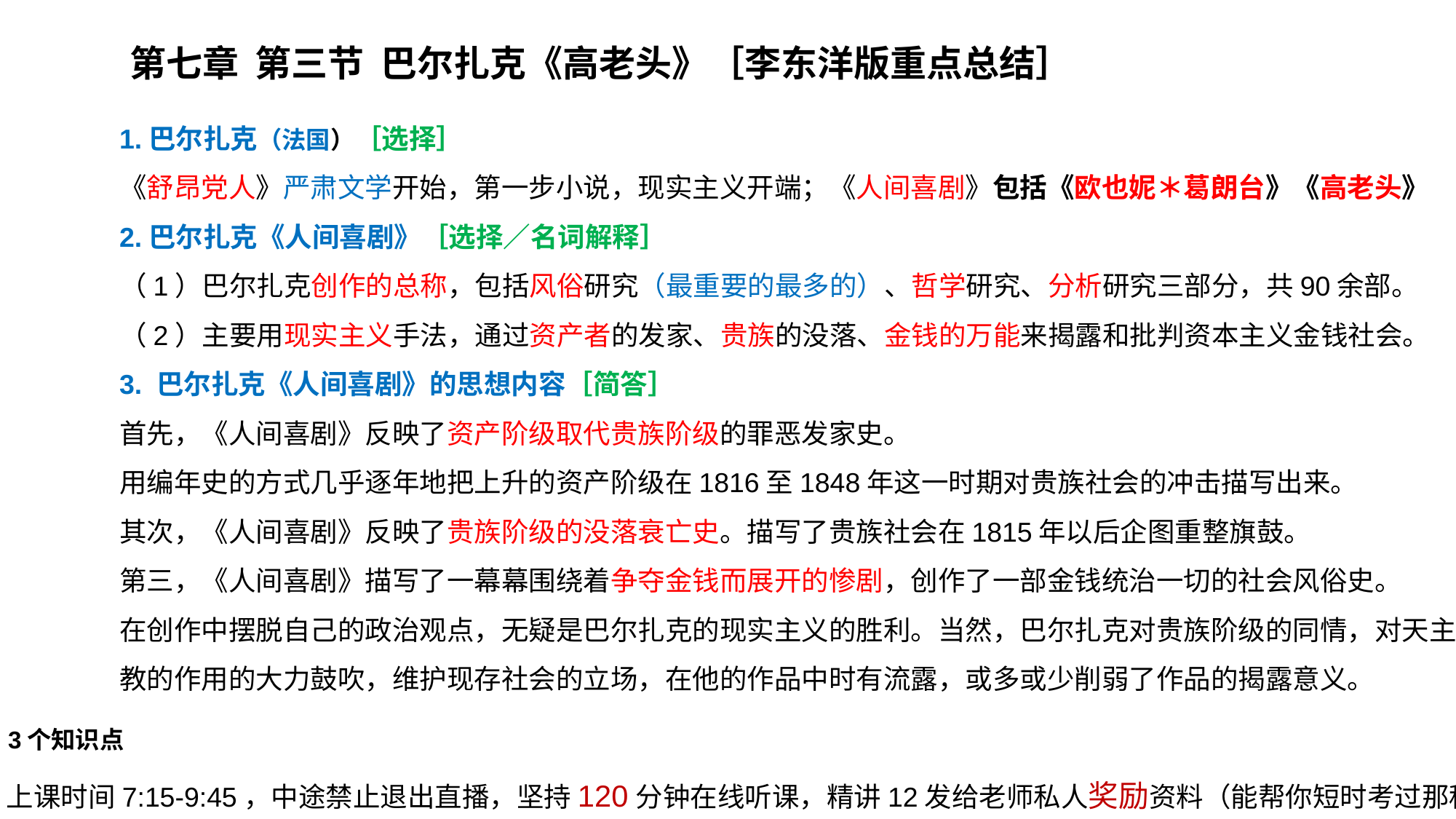

第七章  第三节  巴尔扎克《高老头》［李东洋版重点总结］
1.巴尔扎克（法国）［选择］
《舒昂党人》严肃文学开始，第一步小说，现实主义开端；《人间喜剧》包括《欧也妮＊葛朗台》《高老头》
2.巴尔扎克《人间喜剧》［选择／名词解释］
（1）巴尔扎克创作的总称，包括风俗研究（最重要的最多的）、哲学研究、分析研究三部分，共90余部。
（2）主要用现实主义手法，通过资产者的发家、贵族的没落、金钱的万能来揭露和批判资本主义金钱社会。
3. 巴尔扎克《人间喜剧》的思想内容［简答］
首先，《人间喜剧》反映了资产阶级取代贵族阶级的罪恶发家史。
用编年史的方式几乎逐年地把上升的资产阶级在1816至1848年这一时期对贵族社会的冲击描写出来。
其次，《人间喜剧》反映了贵族阶级的没落衰亡史。描写了贵族社会在1815年以后企图重整旗鼓。
第三，《人间喜剧》描写了一幕幕围绕着争夺金钱而展开的惨剧，创作了一部金钱统治一切的社会风俗史。
在创作中摆脱自己的政治观点，无疑是巴尔扎克的现实主义的胜利。当然，巴尔扎克对贵族阶级的同情，对天主教的作用的大力鼓吹，维护现存社会的立场，在他的作品中时有流露，或多或少削弱了作品的揭露意义。

3个知识点